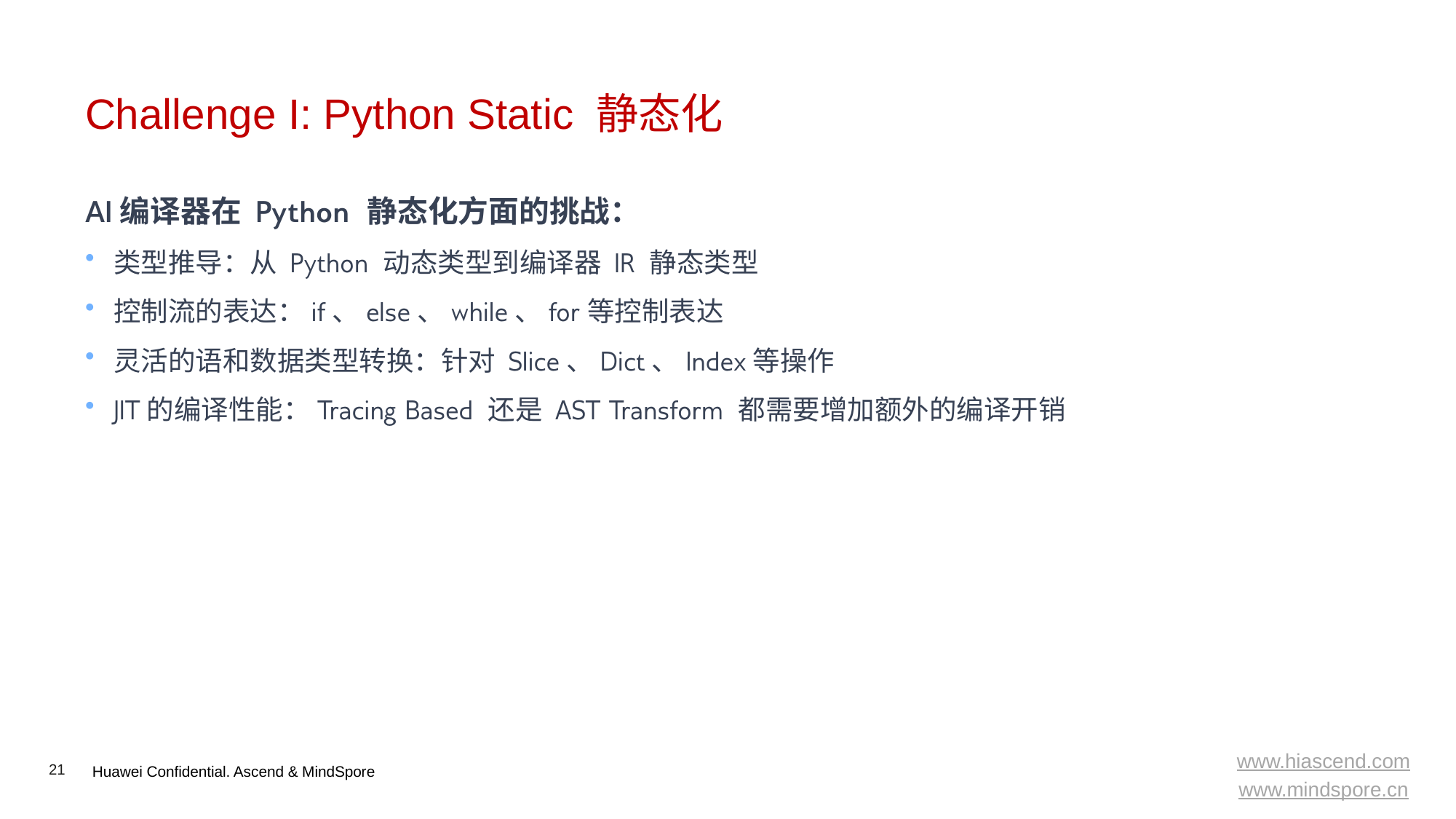

# Challenge I: Python Static 静态化
AI编译器在 Python 静态化方面的挑战：
类型推导：从 Python 动态类型到编译器 IR 静态类型
控制流的表达：if、else、while、for等控制表达
灵活的语和数据类型转换：针对 Slice、Dict、Index等操作
JIT的编译性能：Tracing Based 还是 AST Transform 都需要增加额外的编译开销